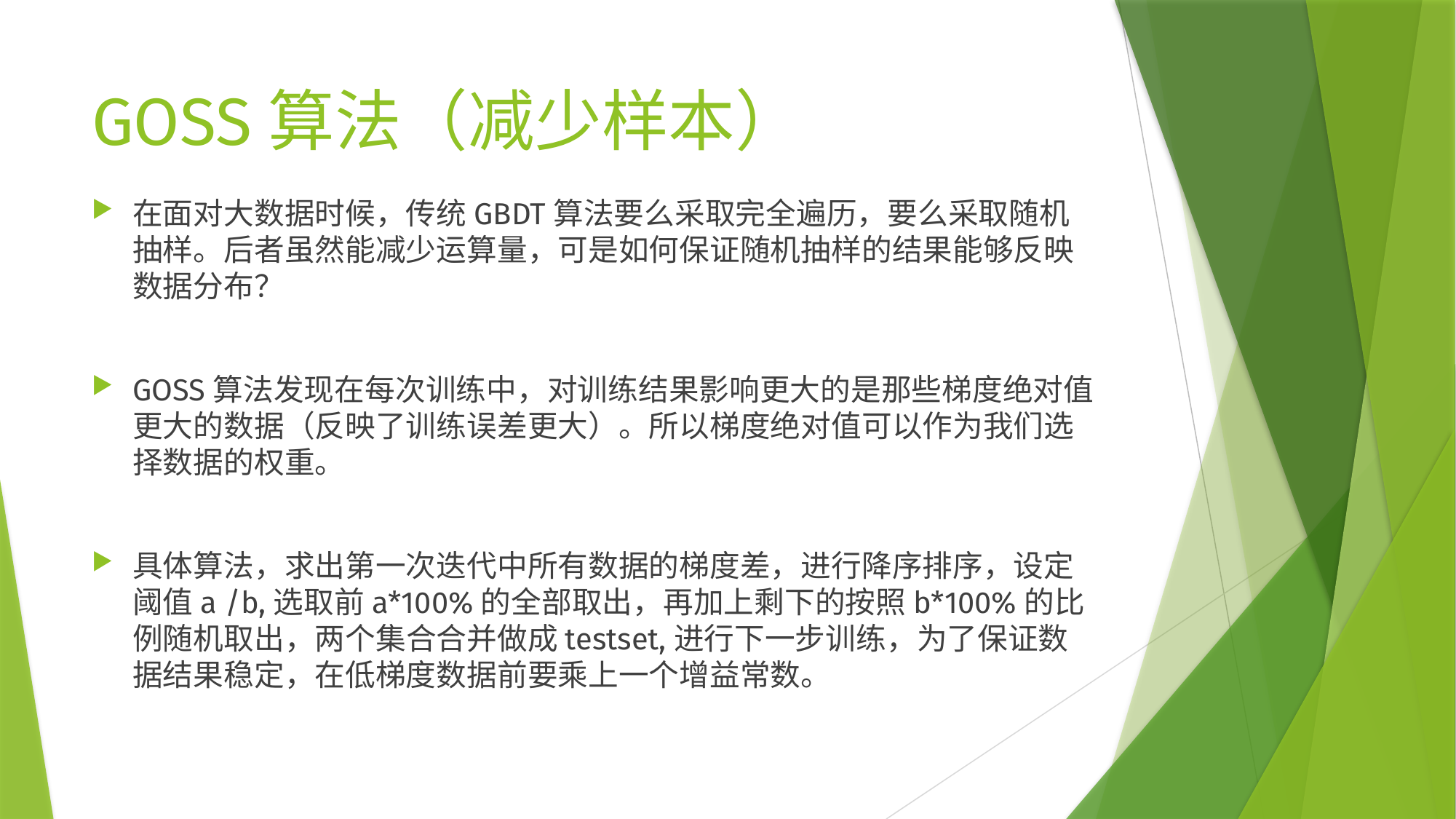

# GOSS算法（减少样本）
在面对大数据时候，传统GBDT算法要么采取完全遍历，要么采取随机抽样。后者虽然能减少运算量，可是如何保证随机抽样的结果能够反映数据分布？

GOSS算法发现在每次训练中，对训练结果影响更大的是那些梯度绝对值更大的数据（反映了训练误差更大）。所以梯度绝对值可以作为我们选择数据的权重。

具体算法，求出第一次迭代中所有数据的梯度差，进行降序排序，设定阈值a /b,选取前a*100%的全部取出，再加上剩下的按照b*100%的比例随机取出，两个集合合并做成testset,进行下一步训练，为了保证数据结果稳定，在低梯度数据前要乘上一个增益常数。